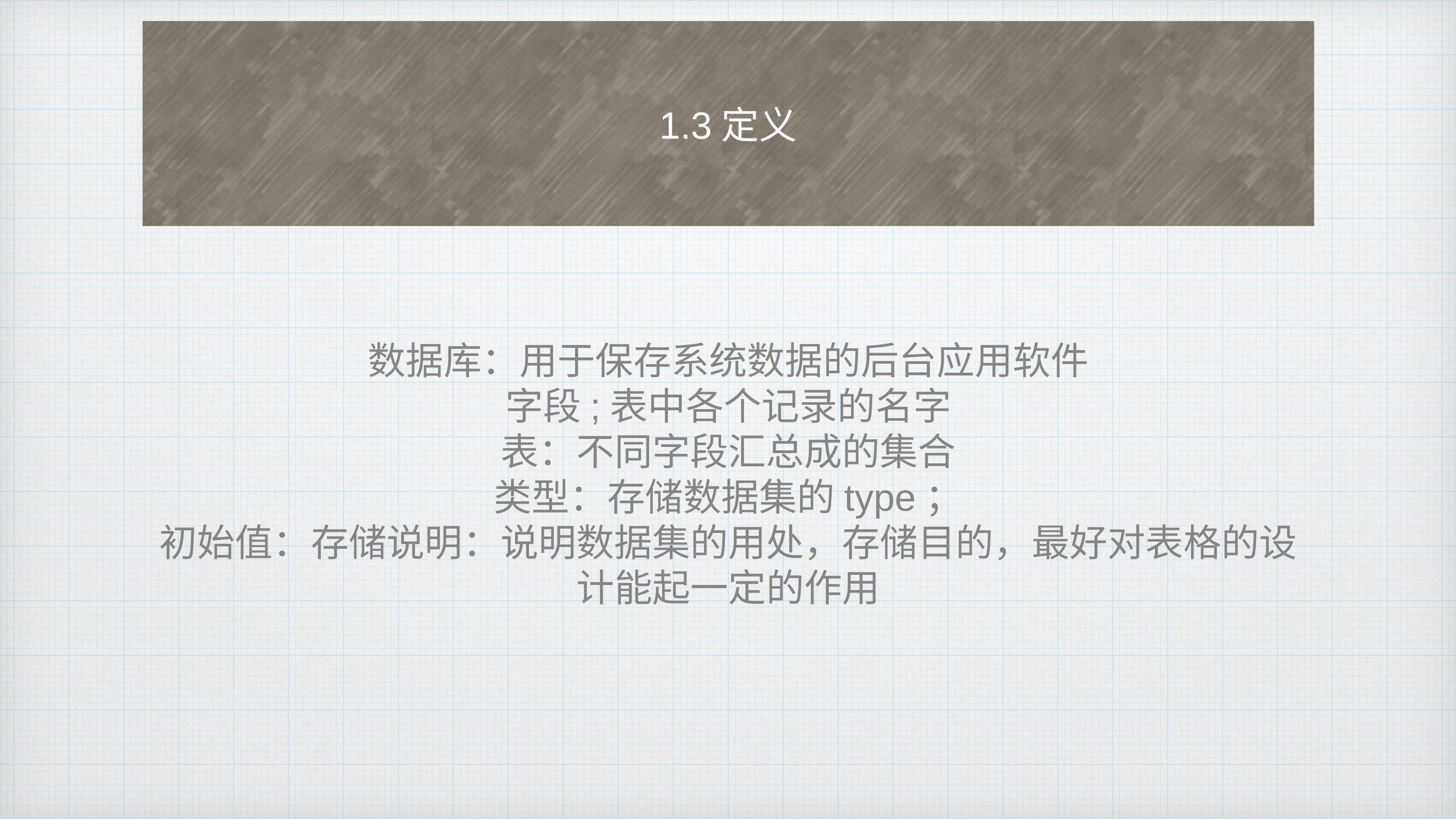

# 1.3定义
数据库：用于保存系统数据的后台应用软件
字段;表中各个记录的名字
表：不同字段汇总成的集合
类型：存储数据集的type；
初始值：存储说明：说明数据集的用处，存储目的，最好对表格的设计能起一定的作用